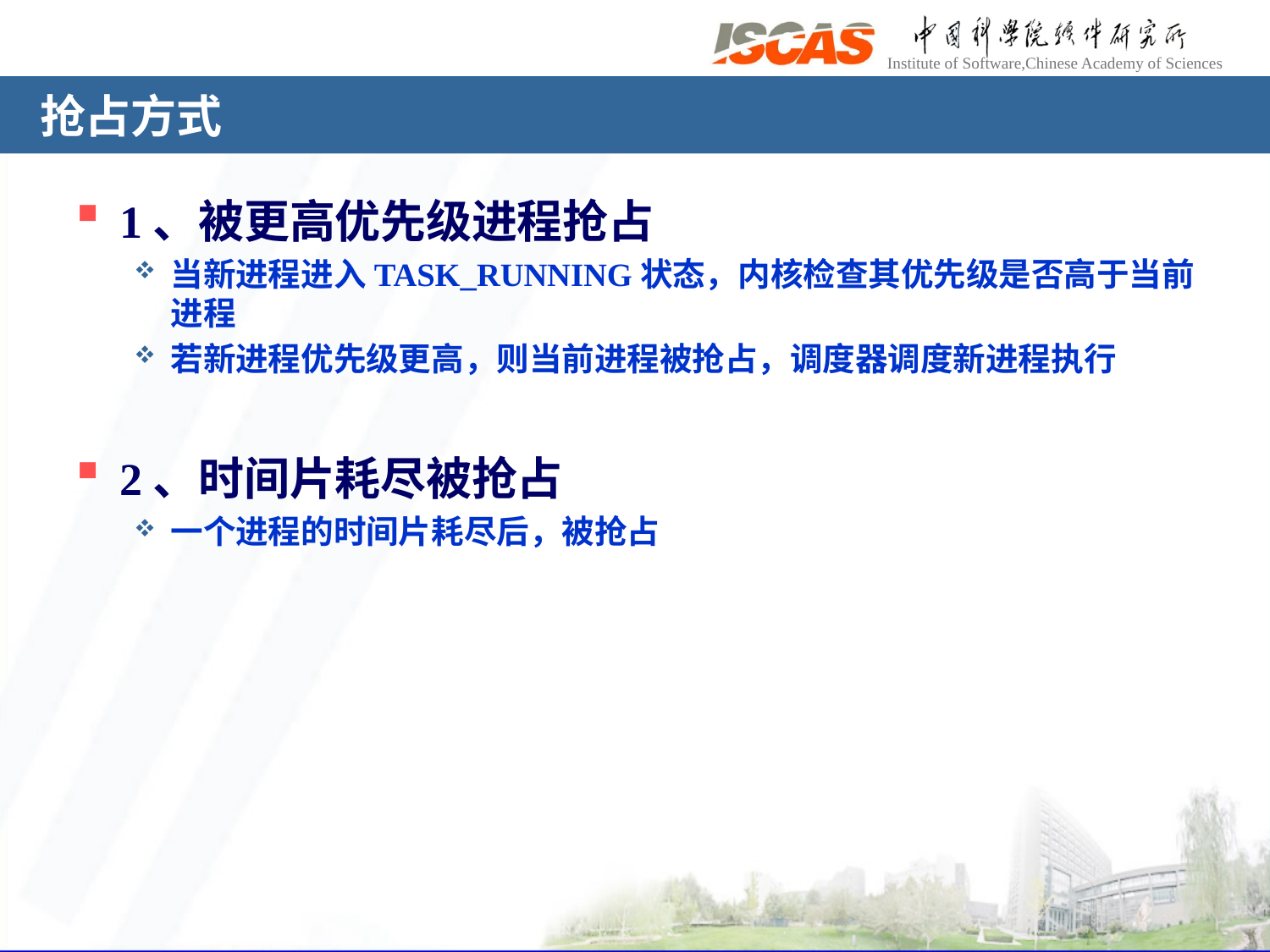

# 抢占方式
1、被更高优先级进程抢占
当新进程进入TASK_RUNNING状态，内核检查其优先级是否高于当前进程
若新进程优先级更高，则当前进程被抢占，调度器调度新进程执行

2、时间片耗尽被抢占
一个进程的时间片耗尽后，被抢占